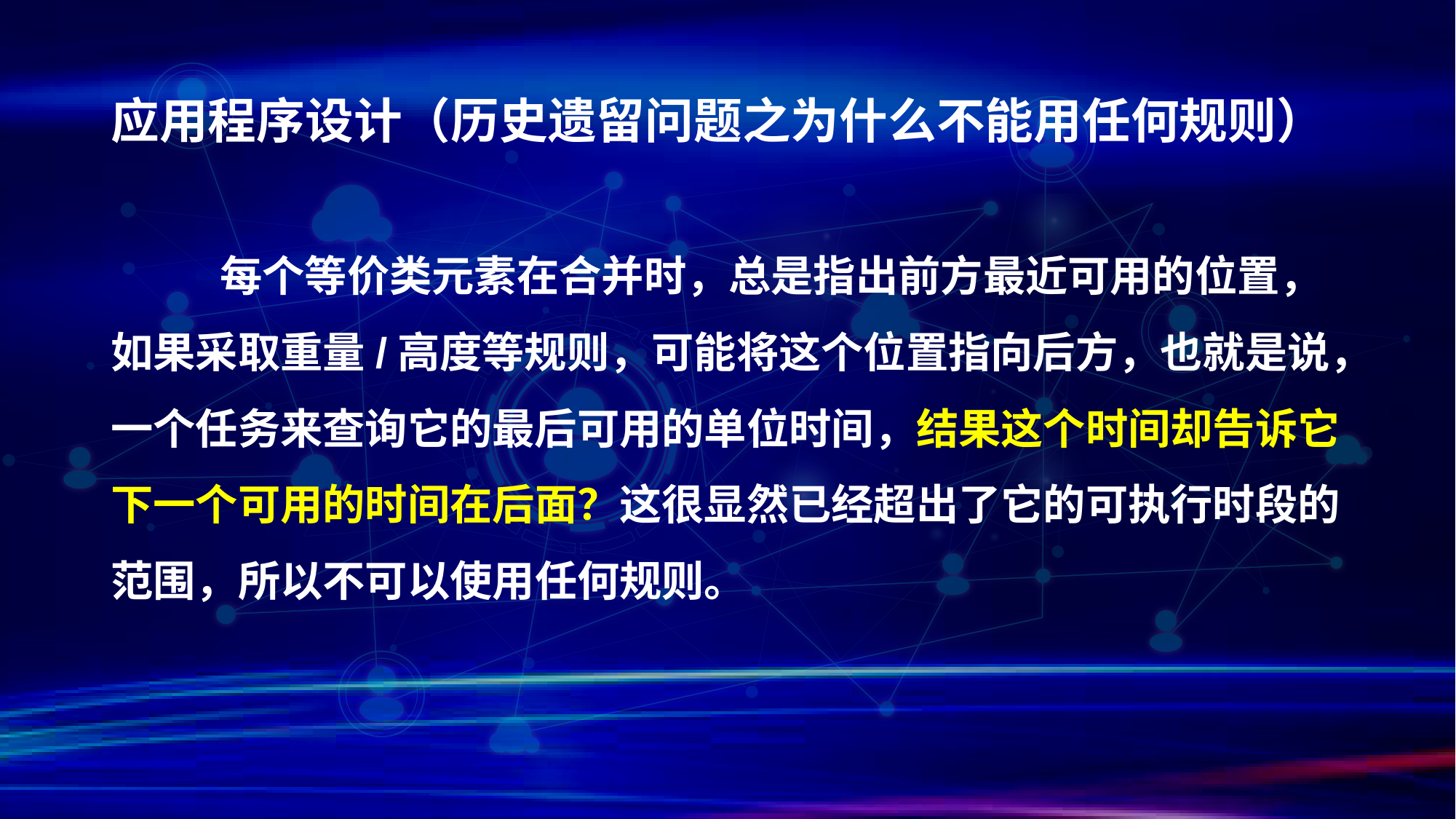

# 应用程序设计（历史遗留问题之为什么不能用任何规则）
	每个等价类元素在合并时，总是指出前方最近可用的位置，如果采取重量/高度等规则，可能将这个位置指向后方，也就是说，一个任务来查询它的最后可用的单位时间，结果这个时间却告诉它下一个可用的时间在后面？这很显然已经超出了它的可执行时段的范围，所以不可以使用任何规则。